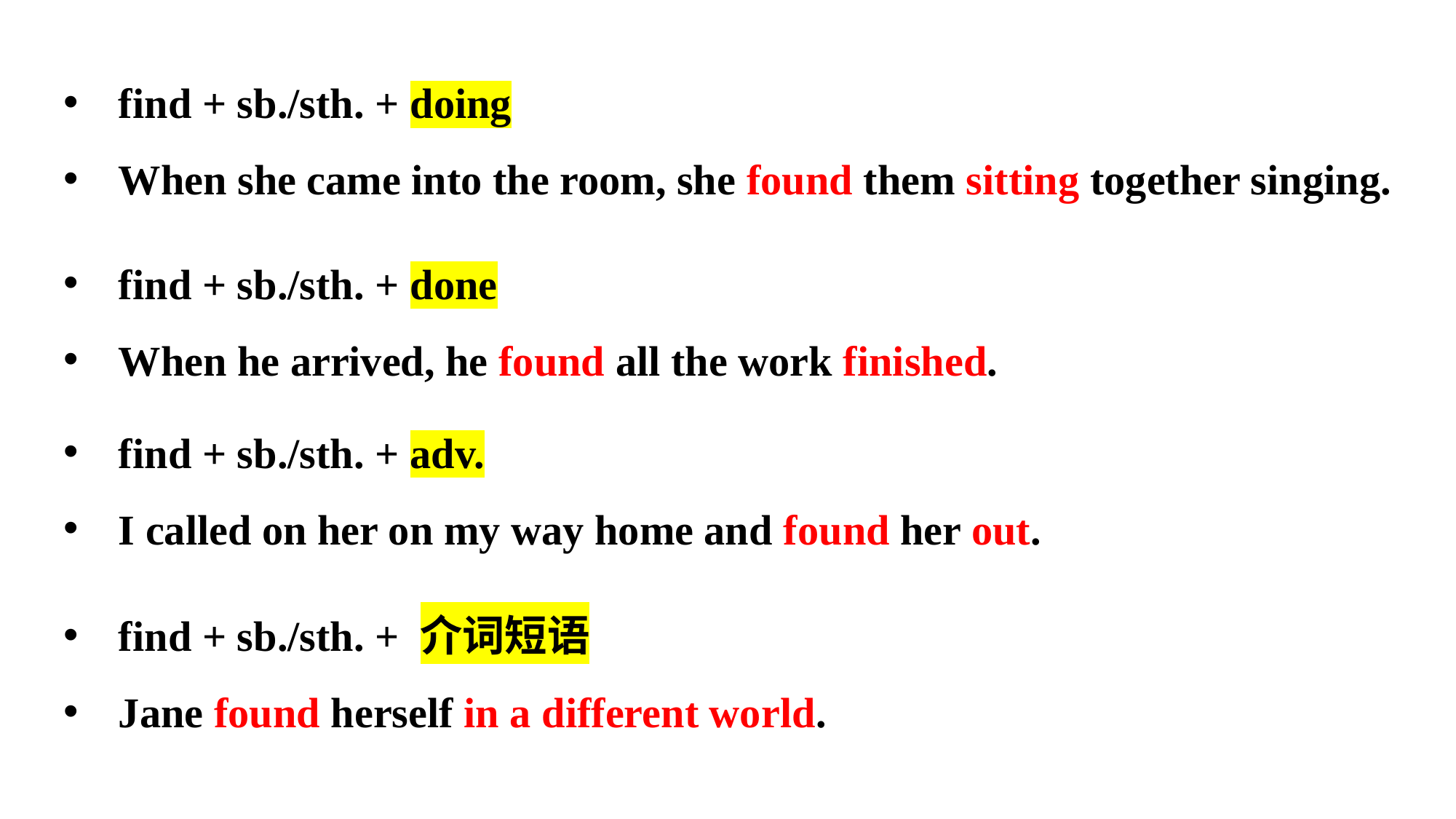

find + sb./sth. + doing
When she came into the room, she found them sitting together singing.
find + sb./sth. + done
When he arrived, he found all the work finished.
find + sb./sth. + adv.
I called on her on my way home and found her out.
find + sb./sth. + 介词短语
Jane found herself in a different world.